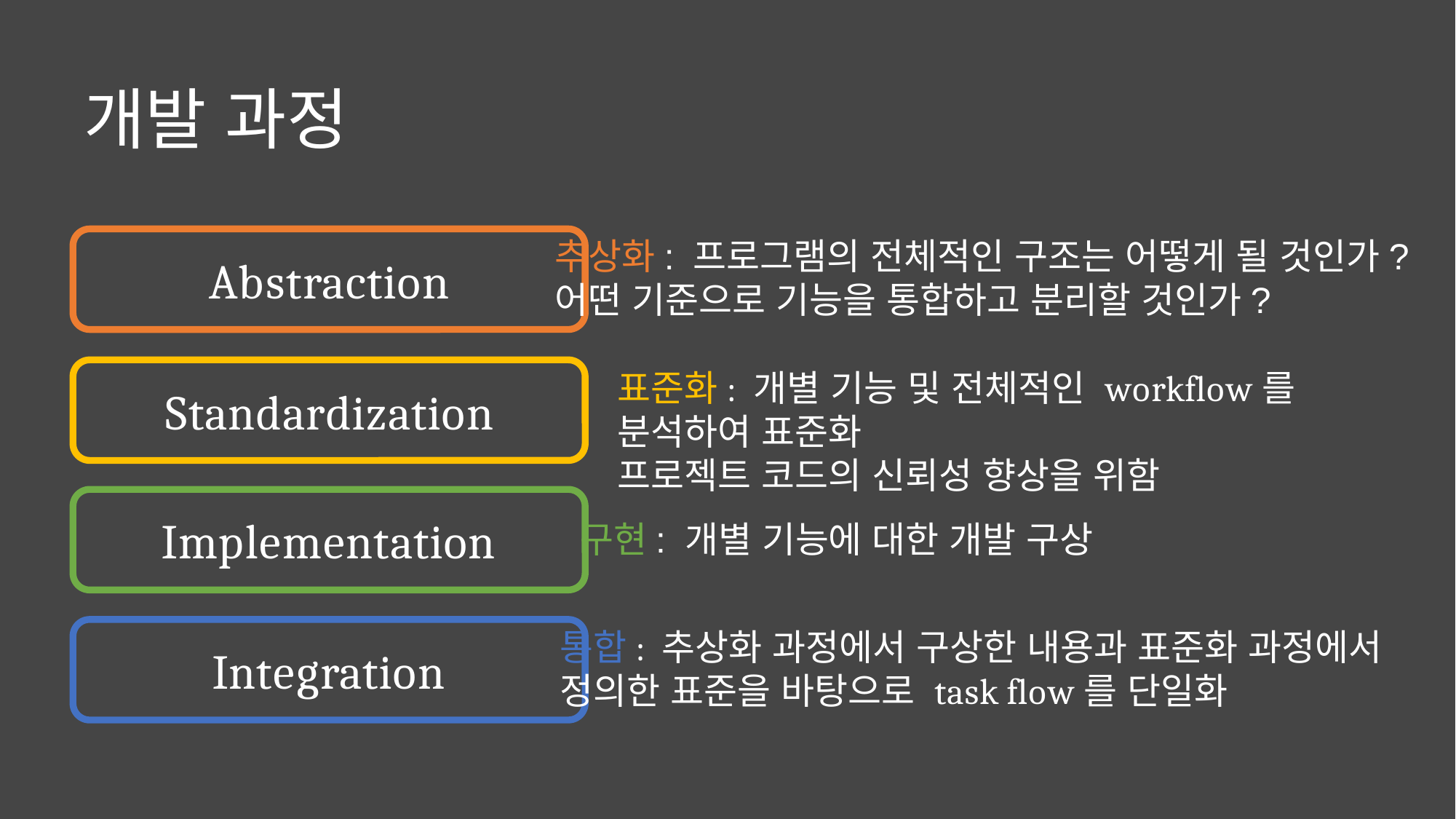

# 개발 과정
추상화: 프로그램의 전체적인 구조는 어떻게 될 것인가?
어떤 기준으로 기능을 통합하고 분리할 것인가?
Abstraction
Standardization
표준화: 개별 기능 및 전체적인 workflow를 분석하여 표준화
프로젝트 코드의 신뢰성 향상을 위함
Implementation
구현: 개별 기능에 대한 개발 구상
통합: 추상화 과정에서 구상한 내용과 표준화 과정에서
정의한 표준을 바탕으로 task flow를 단일화
Integration